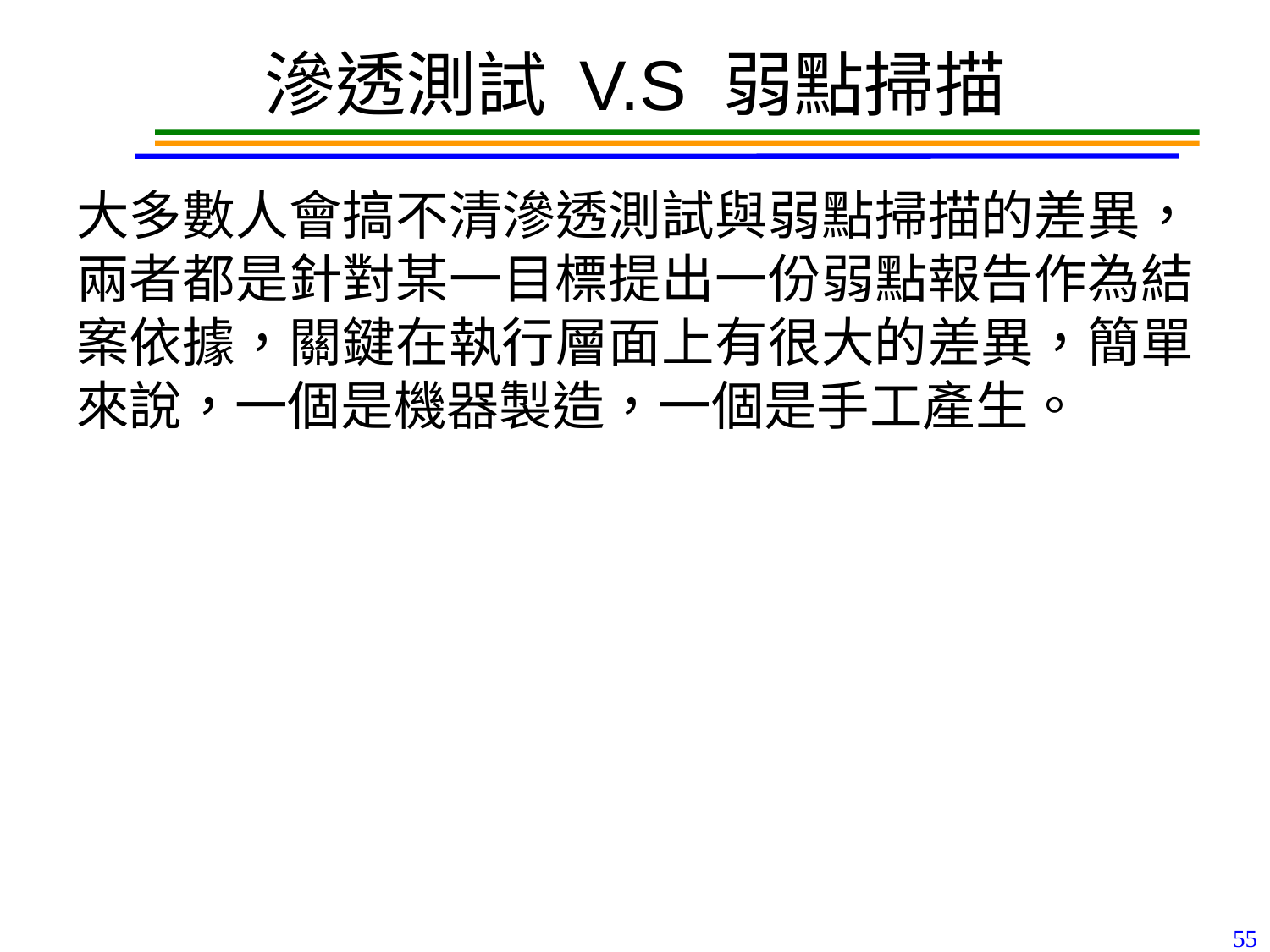

# 滲透測試 V.S 弱點掃描
大多數人會搞不清滲透測試與弱點掃描的差異，兩者都是針對某一目標提出一份弱點報告作為結案依據，關鍵在執行層面上有很大的差異，簡單來說，一個是機器製造，一個是手工產生。
55